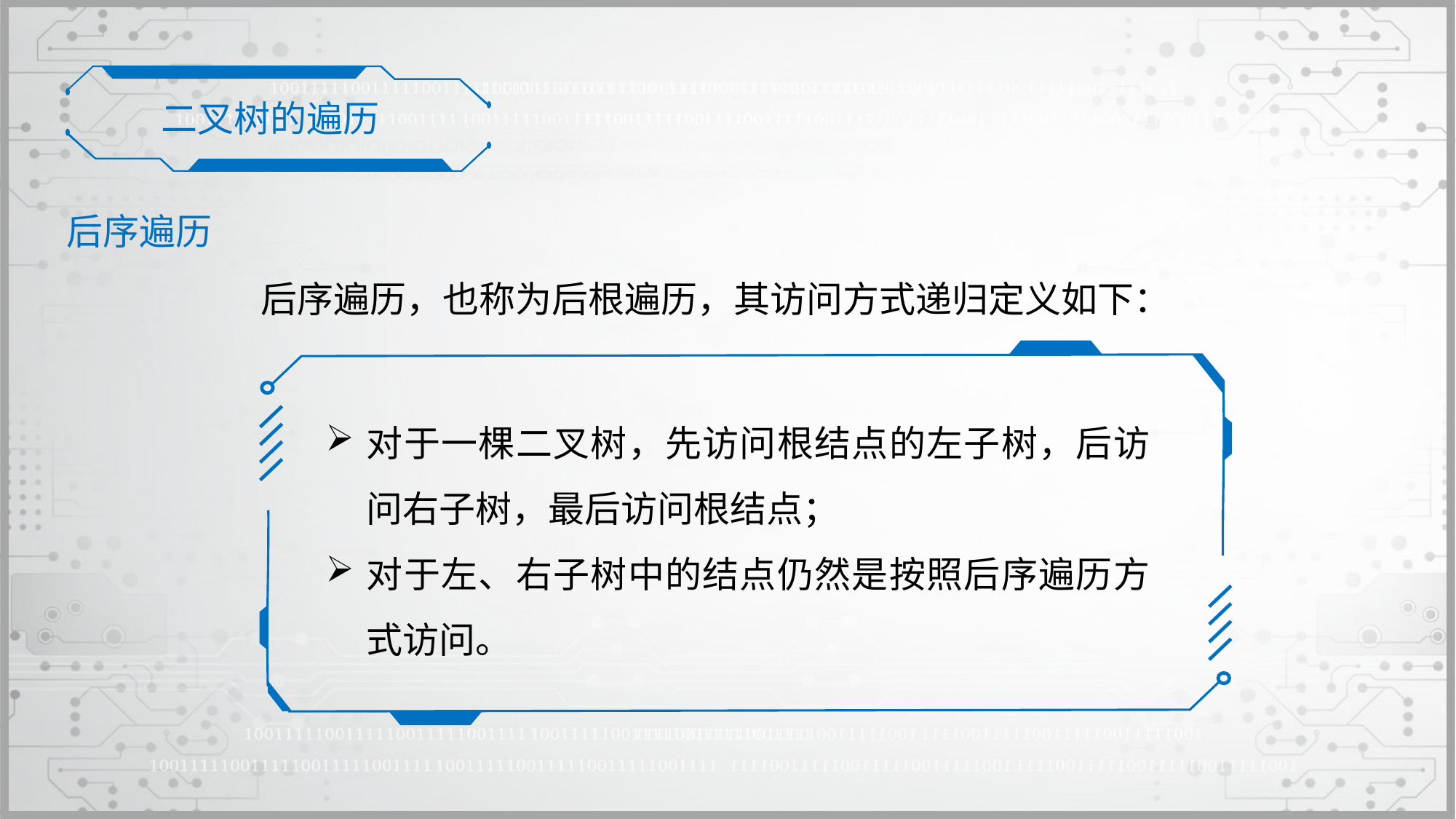

二叉树的遍历
后序遍历

后序遍历，也称为后根遍历，其访问方式递归定义如下：

对于一棵二叉树，先访问根结点的左子树，后访问右子树，最后访问根结点；
对于左、右子树中的结点仍然是按照后序遍历方式访问。